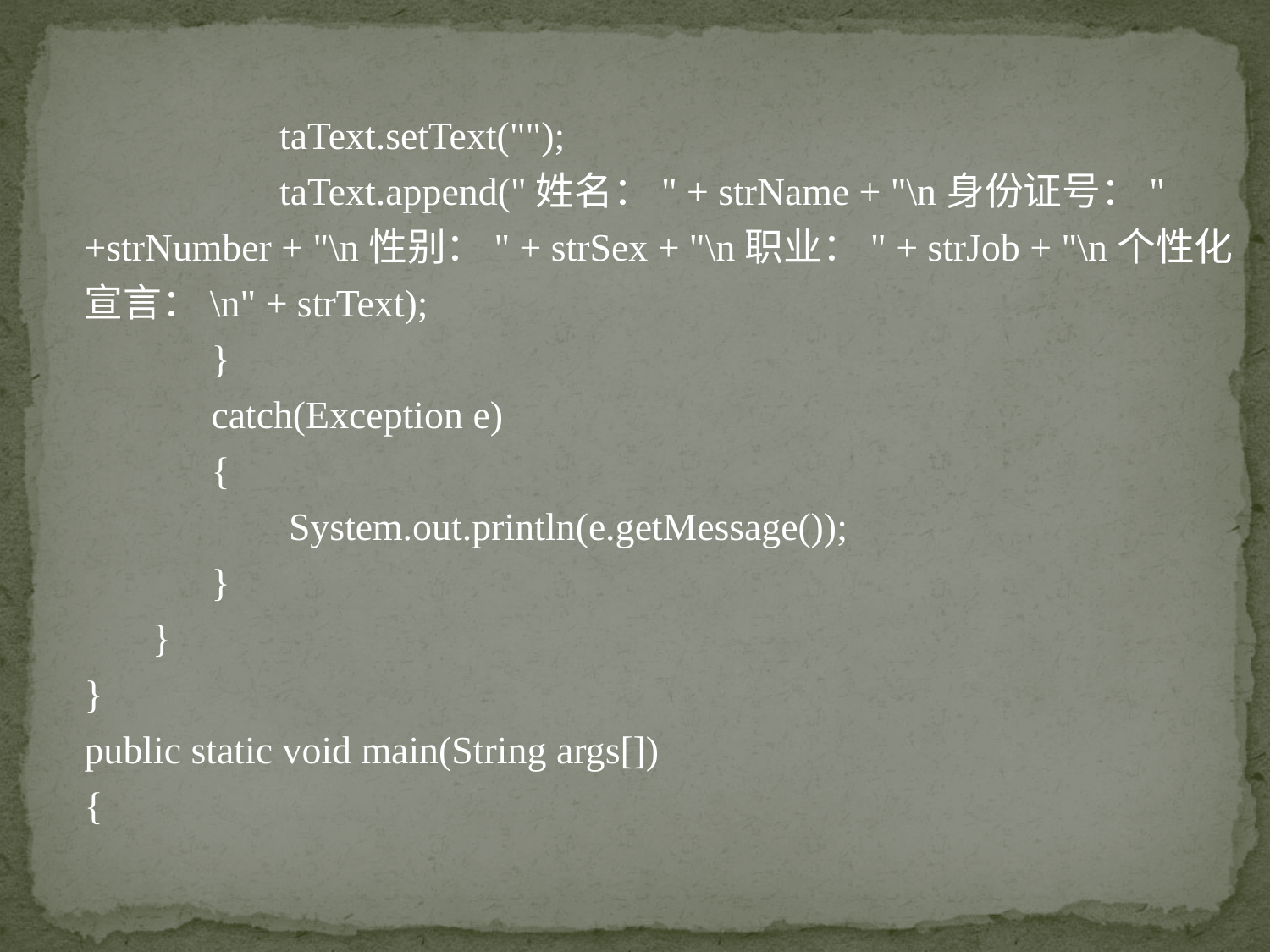

taText.setText("");
	       taText.append("姓名：" + strName + "\n身份证号：" +strNumber + "\n性别：" + strSex + "\n职业：" + strJob + "\n个性化宣言：\n" + strText);
	}
	catch(Exception e)
	{
                     System.out.println(e.getMessage());
	}
       }
}
public static void main(String args[])
{